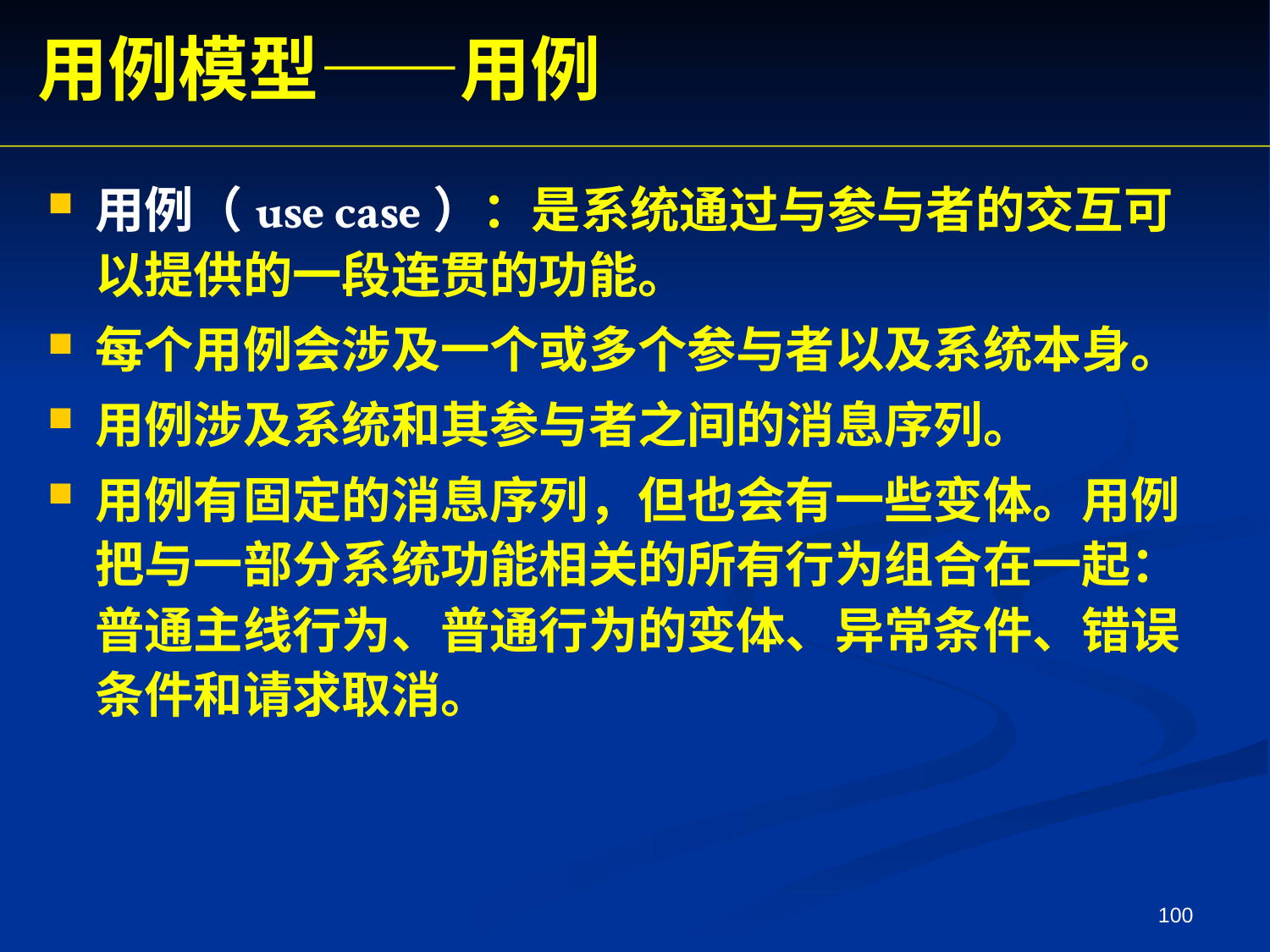

用例模型——用例

用例（use case）：是系统通过与参与者的交互可以提供的一段连贯的功能。
每个用例会涉及一个或多个参与者以及系统本身。
用例涉及系统和其参与者之间的消息序列。
用例有固定的消息序列，但也会有一些变体。用例把与一部分系统功能相关的所有行为组合在一起：普通主线行为、普通行为的变体、异常条件、错误条件和请求取消。
100